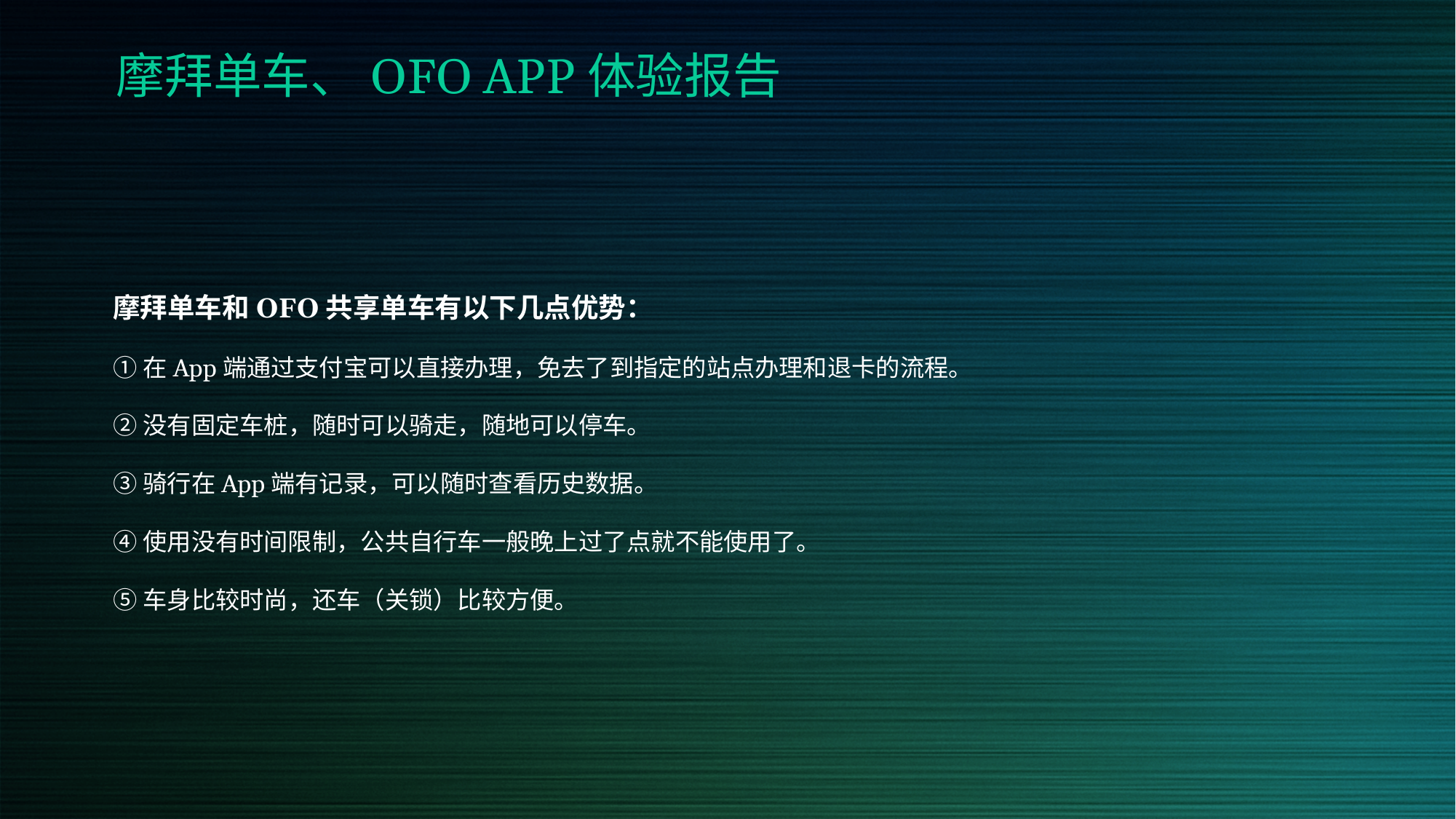

摩拜单车、OFO APP体验报告
摩拜单车和OFO共享单车有以下几点优势：
①在App端通过支付宝可以直接办理，免去了到指定的站点办理和退卡的流程。
②没有固定车桩，随时可以骑走，随地可以停车。
③骑行在App端有记录，可以随时查看历史数据。
④使用没有时间限制，公共自行车一般晚上过了点就不能使用了。
⑤车身比较时尚，还车（关锁）比较方便。